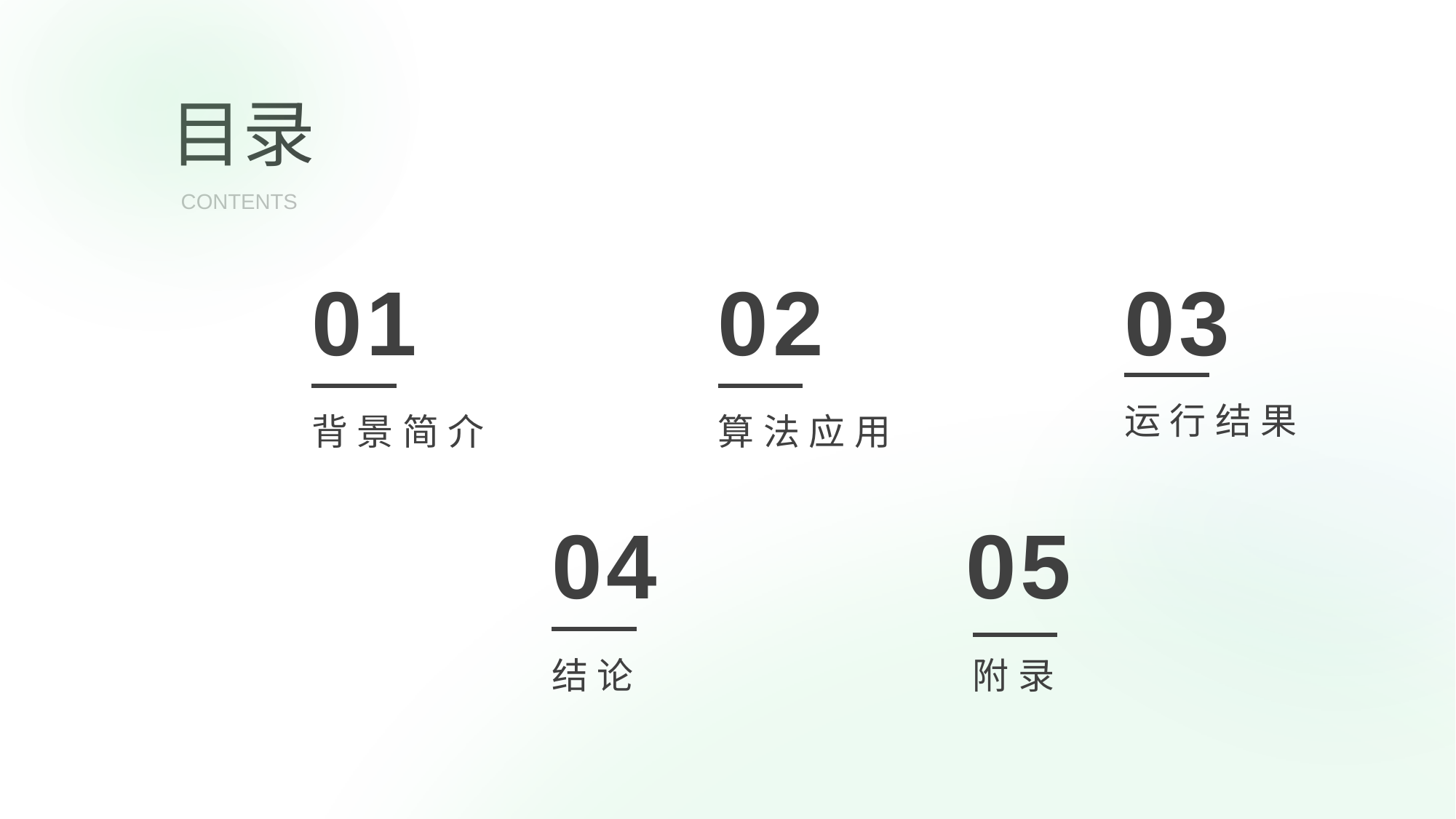

01
02
03
运行结果
背景简介
算法应用
04
05
结论
附录